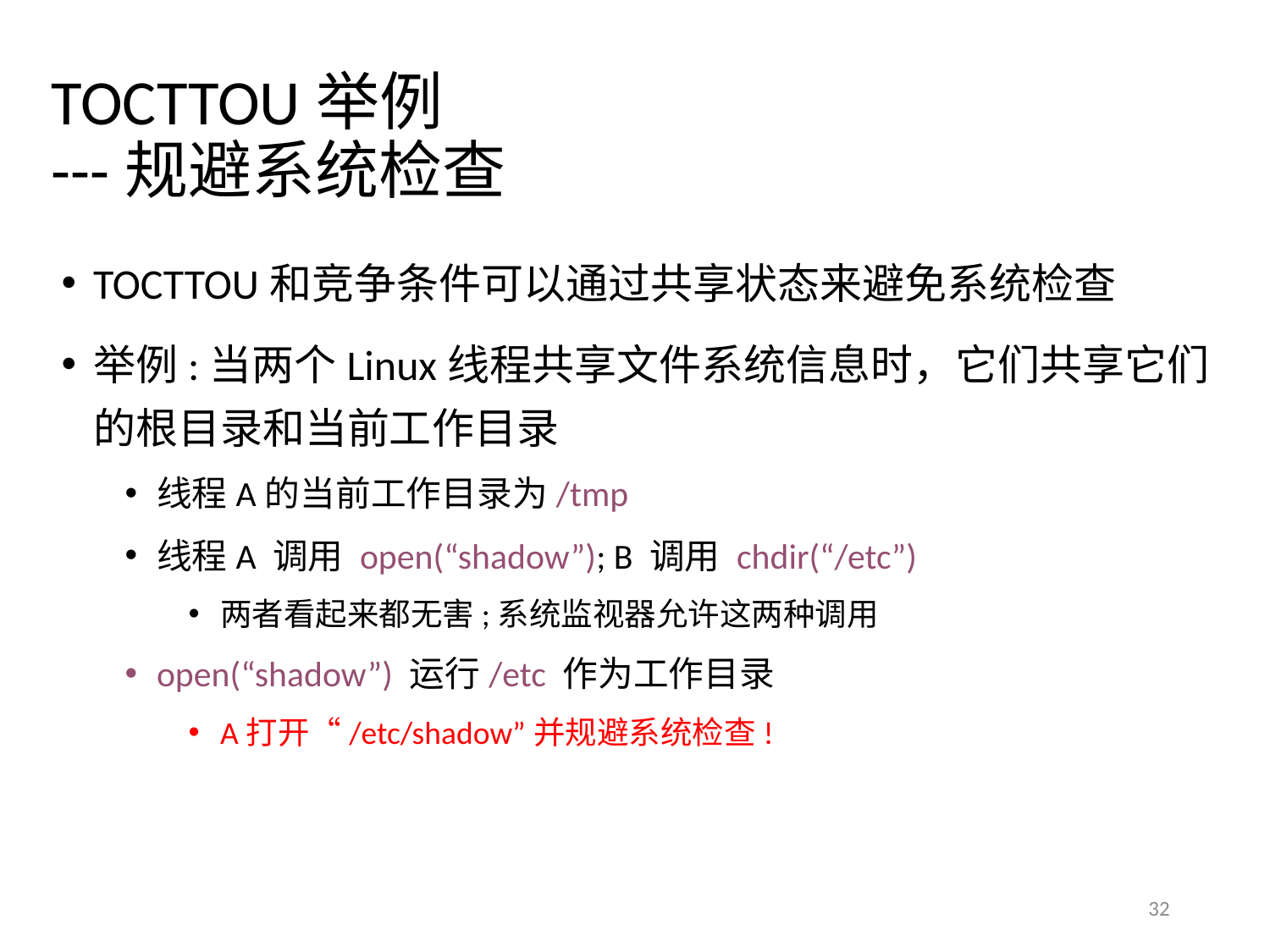

# TOCTTOU举例 ---规避系统检查
TOCTTOU和竞争条件可以通过共享状态来避免系统检查
举例:当两个Linux线程共享文件系统信息时，它们共享它们的根目录和当前工作目录
线程A的当前工作目录为/tmp
线程A 调用 open(“shadow”); B 调用 chdir(“/etc”)
两者看起来都无害;系统监视器允许这两种调用
open(“shadow”) 运行/etc 作为工作目录
A打开“/etc/shadow”并规避系统检查!

32